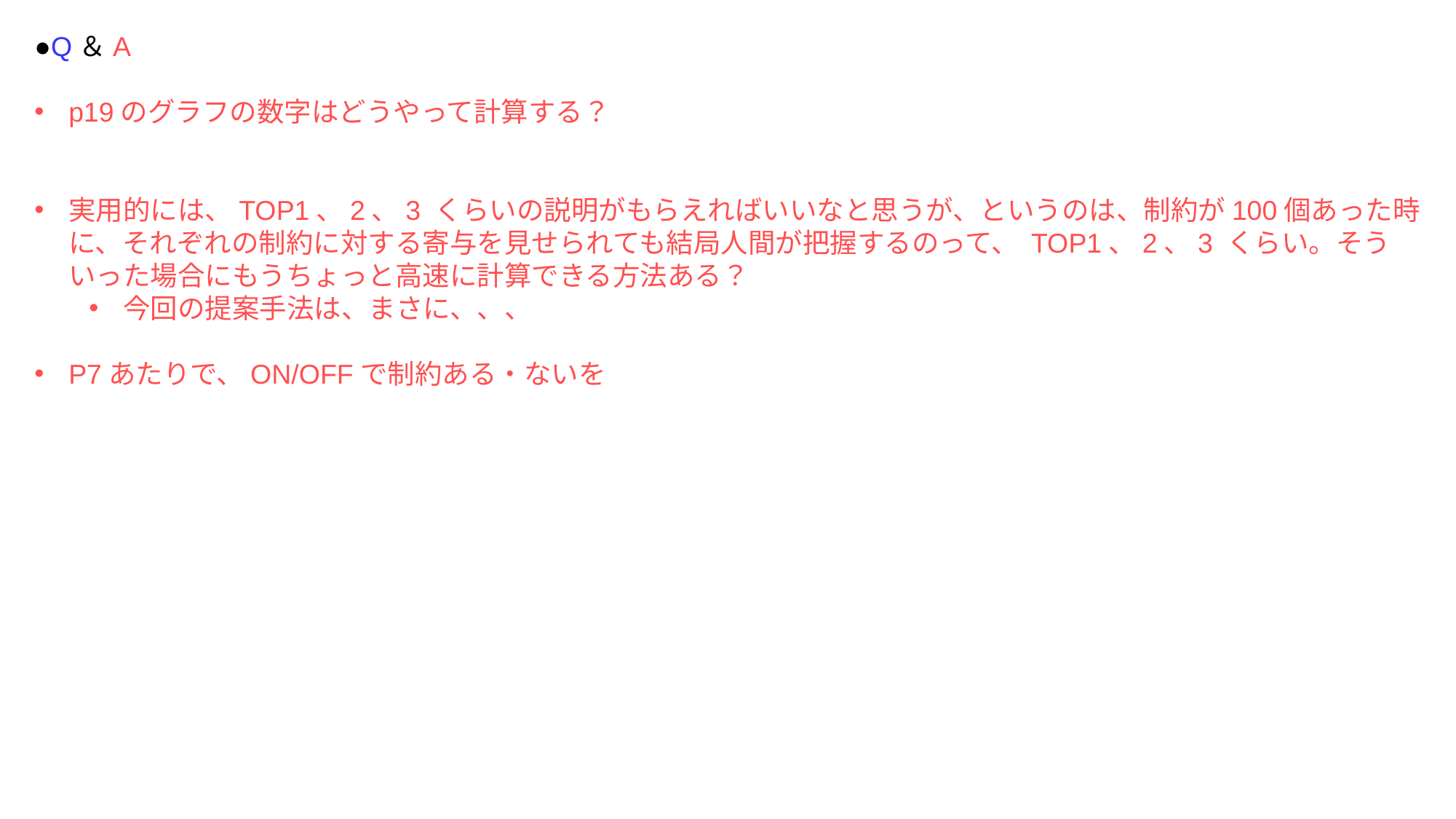

●Q＆A

p19のグラフの数字はどうやって計算する？

実用的には、TOP1、2、3 くらいの説明がもらえればいいなと思うが、というのは、制約が100個あった時に、それぞれの制約に対する寄与を見せられても結局人間が把握するのって、 TOP1、2、3 くらい。そういった場合にもうちょっと高速に計算できる方法ある？
今回の提案手法は、まさに、、、

P7あたりで、ON/OFFで制約ある・ないを